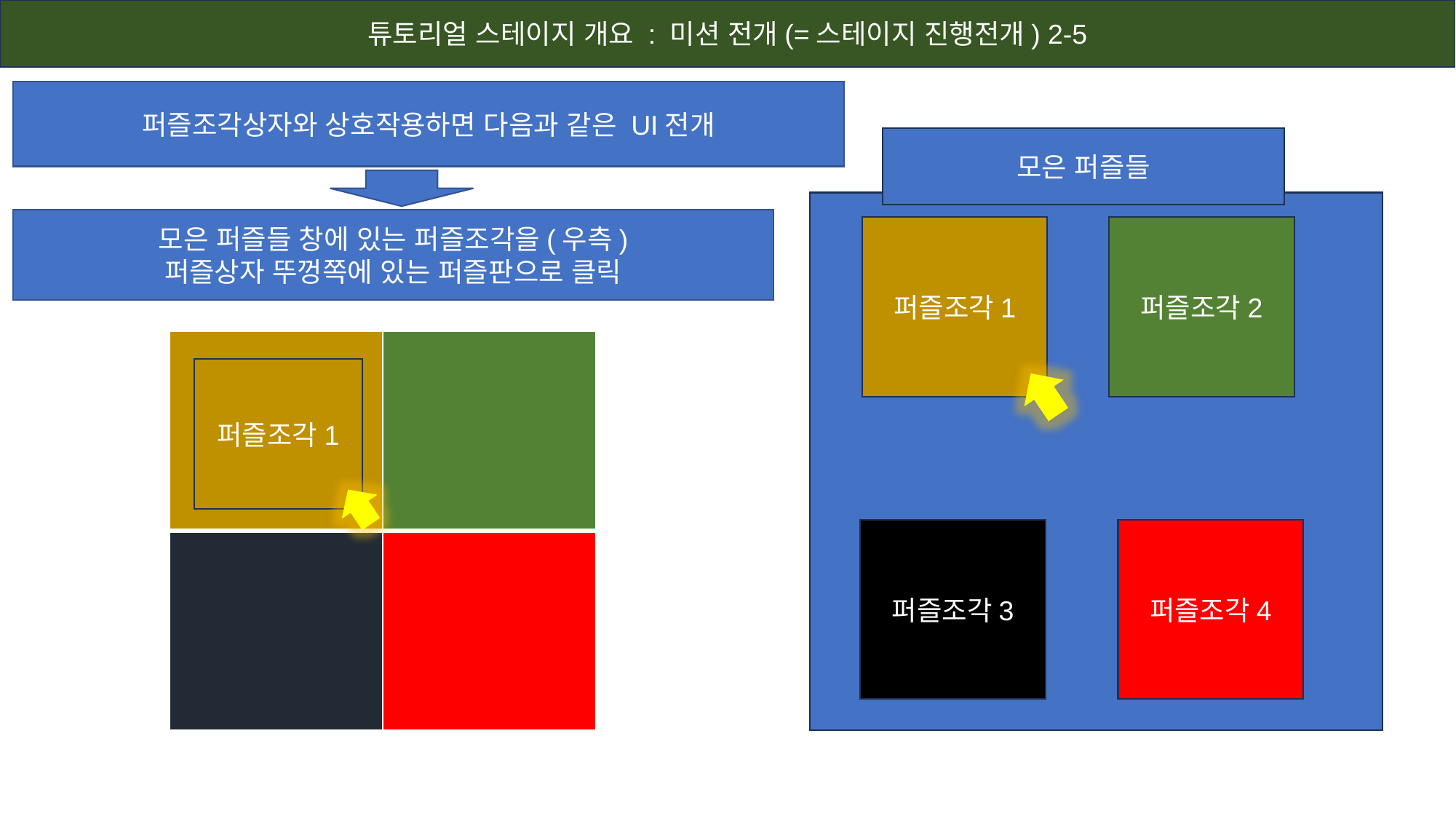

튜토리얼 스테이지 개요 : 미션 전개(=스테이지 진행전개) 2-5
퍼즐조각상자와 상호작용하면 다음과 같은 UI전개
모은 퍼즐들

모은 퍼즐들 창에 있는 퍼즐조각을(우측)
퍼즐상자 뚜껑쪽에 있는 퍼즐판으로 클릭
퍼즐조각1
퍼즐조각2
|  |  |
| --- | --- |
|  |  |
퍼즐조각1

퍼즐조각3
퍼즐조각4